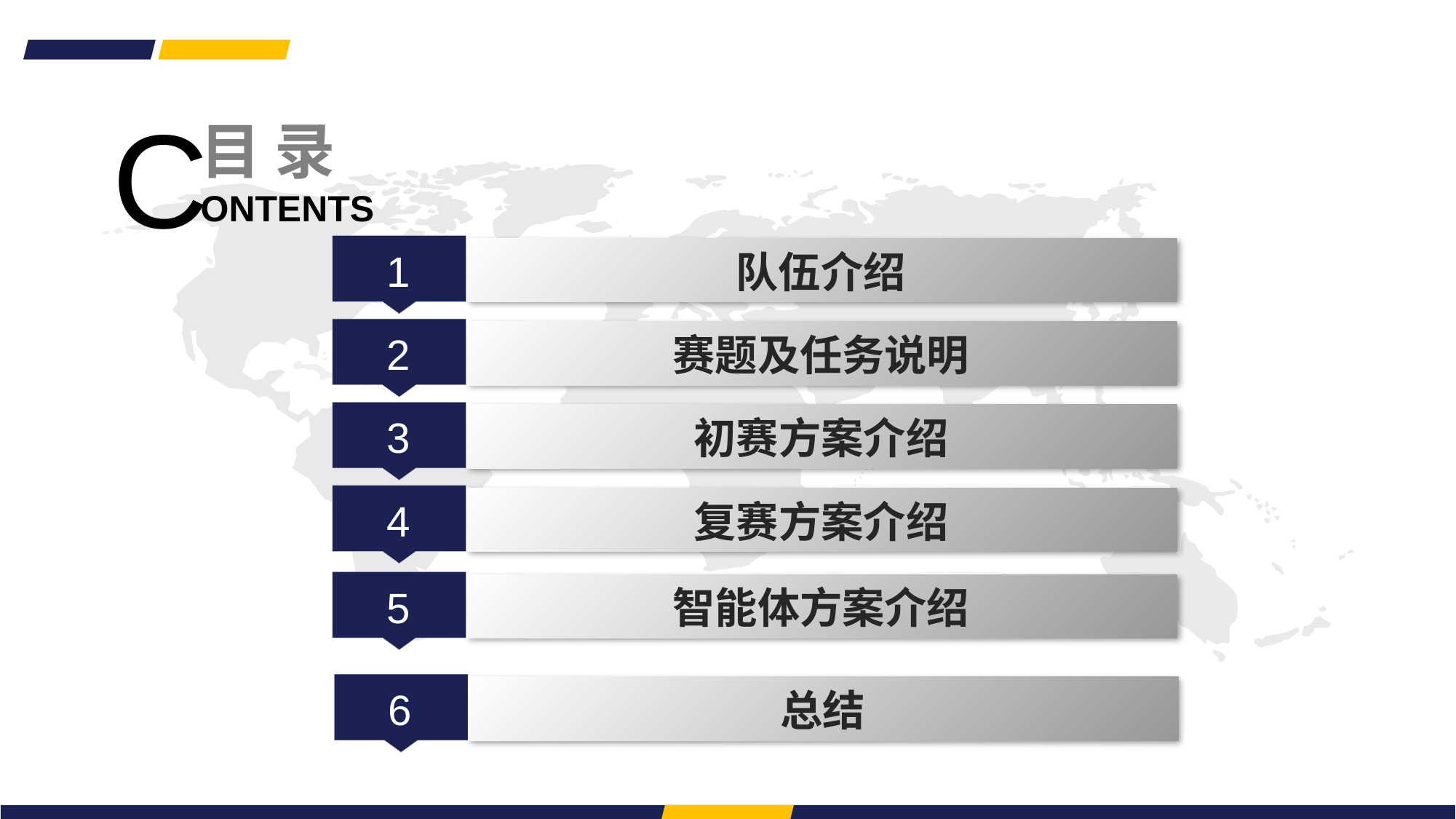

目 录
ONTENTS
C

1
队伍介绍

2
赛题及任务说明

3
初赛方案介绍

4
复赛方案介绍

5
智能体方案介绍

6
总结

2